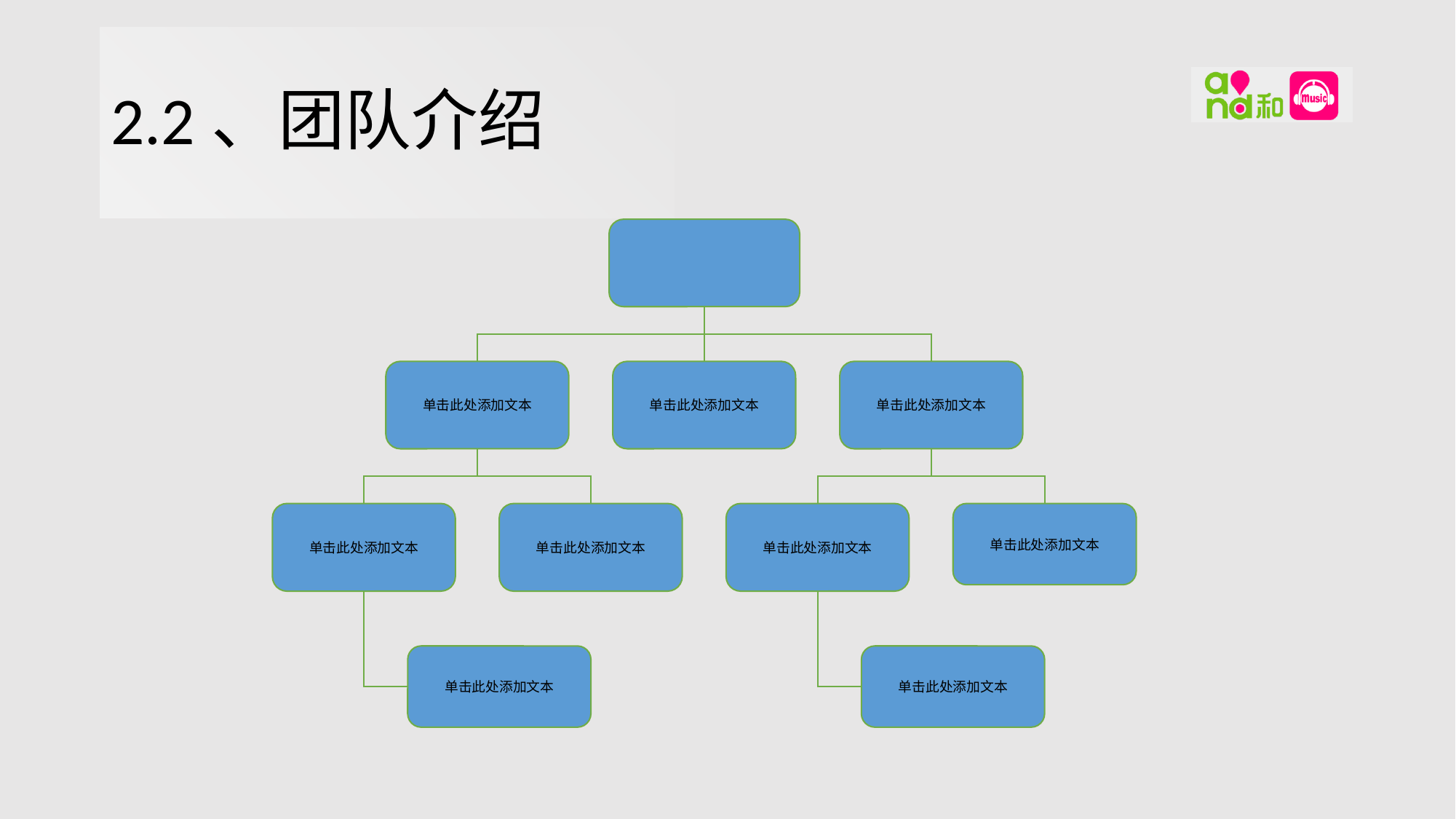

# 2.2、团队介绍

单击此处添加文本
单击此处添加文本
单击此处添加文本
单击此处添加文本
单击此处添加文本
单击此处添加文本
单击此处添加文本
单击此处添加文本
单击此处添加文本